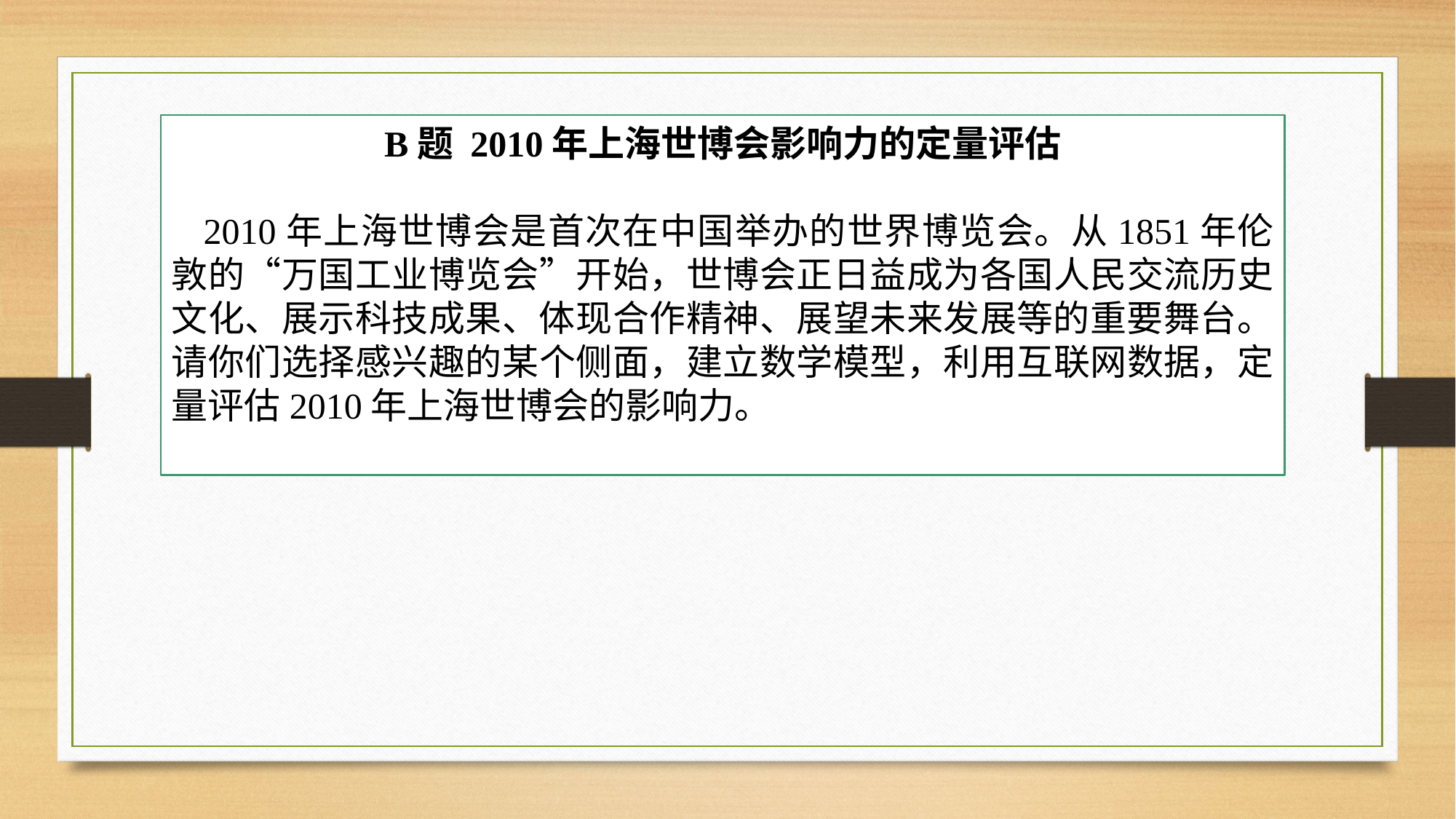

B题 2010年上海世博会影响力的定量评估

2010年上海世博会是首次在中国举办的世界博览会。从1851年伦敦的“万国工业博览会”开始，世博会正日益成为各国人民交流历史文化、展示科技成果、体现合作精神、展望未来发展等的重要舞台。请你们选择感兴趣的某个侧面，建立数学模型，利用互联网数据，定量评估2010年上海世博会的影响力。